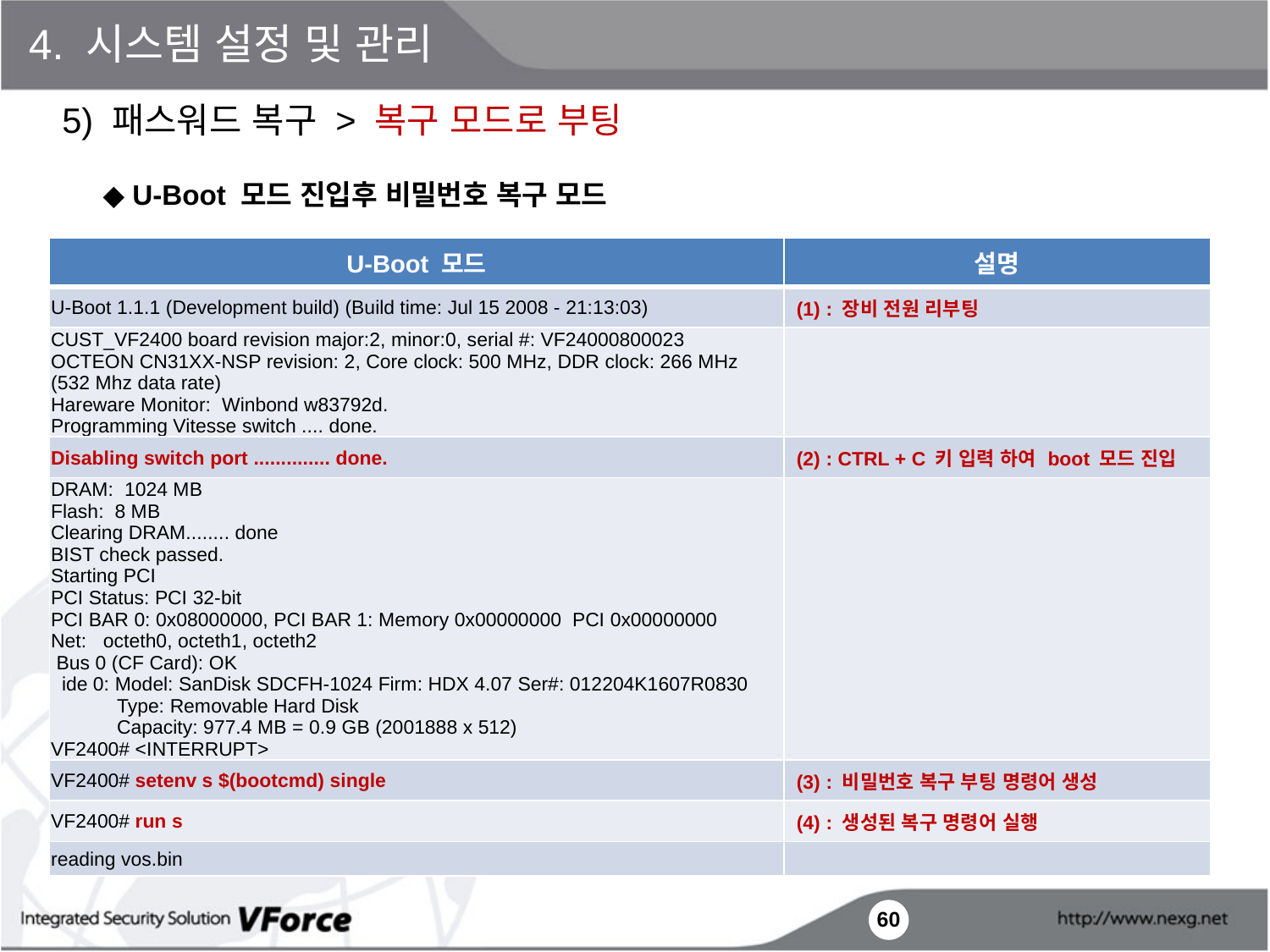

4. 시스템 설정 및 관리
5) 패스워드 복구 > 복구 모드로 부팅
◆ U-Boot 모드 진입후 비밀번호 복구 모드
| U-Boot 모드 | 설명 |
| --- | --- |
| U-Boot 1.1.1 (Development build) (Build time: Jul 15 2008 - 21:13:03) | (1) : 장비 전원 리부팅 |
| CUST\_VF2400 board revision major:2, minor:0, serial #: VF24000800023 OCTEON CN31XX-NSP revision: 2, Core clock: 500 MHz, DDR clock: 266 MHz (532 Mhz data rate) Hareware Monitor: Winbond w83792d. Programming Vitesse switch .... done. |  |
| Disabling switch port .............. done. | (2) : CTRL + C 키 입력 하여 boot 모드 진입 |
| DRAM: 1024 MB Flash: 8 MB Clearing DRAM........ done BIST check passed. Starting PCI PCI Status: PCI 32-bit PCI BAR 0: 0x08000000, PCI BAR 1: Memory 0x00000000 PCI 0x00000000 Net: octeth0, octeth1, octeth2 Bus 0 (CF Card): OK ide 0: Model: SanDisk SDCFH-1024 Firm: HDX 4.07 Ser#: 012204K1607R0830 Type: Removable Hard Disk Capacity: 977.4 MB = 0.9 GB (2001888 x 512) VF2400# <INTERRUPT> |  |
| VF2400# setenv s $(bootcmd) single | (3) : 비밀번호 복구 부팅 명령어 생성 |
| VF2400# run s | (4) : 생성된 복구 명령어 실행 |
| reading vos.bin |  |